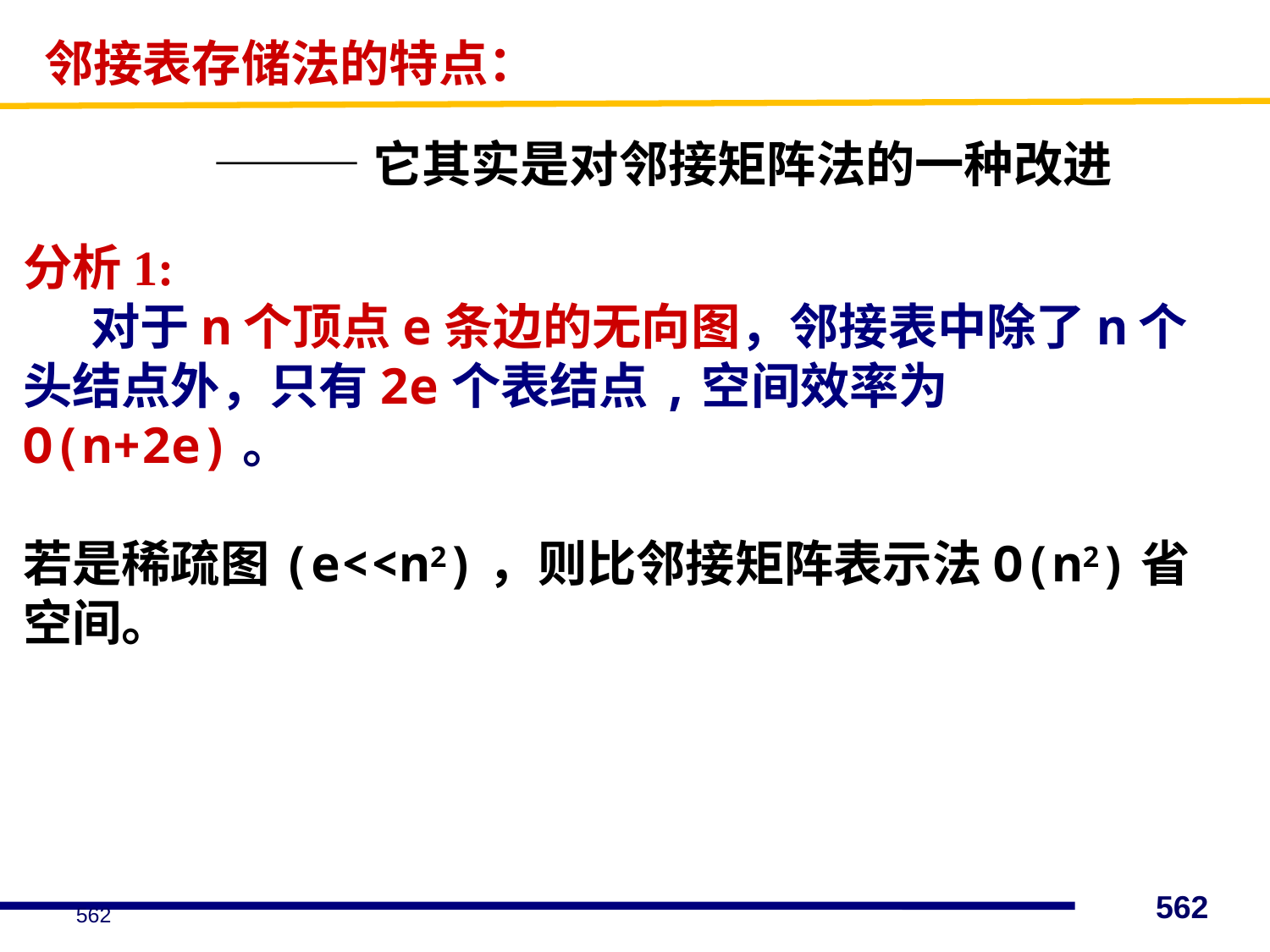

# 邻接表存储法的特点：
———它其实是对邻接矩阵法的一种改进
分析1:
     对于n个顶点e条边的无向图，邻接表中除了n个头结点外，只有2e个表结点,空间效率为O(n+2e)。

若是稀疏图(e<<n2)，则比邻接矩阵表示法O(n2)省空间。
562
562